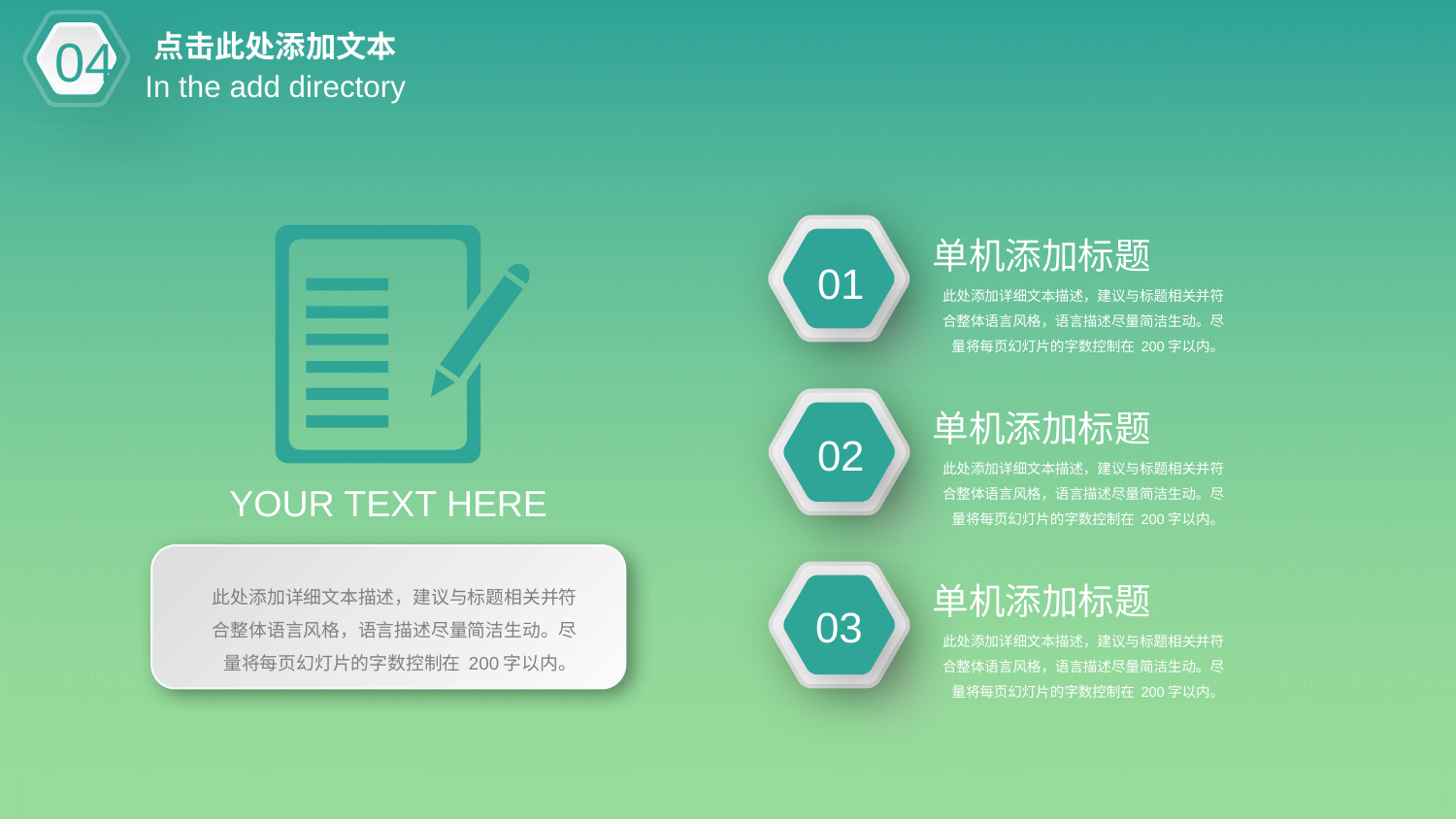

04
点击此处添加文本
In the add directory

单机添加标题
此处添加详细文本描述，建议与标题相关并符合整体语言风格，语言描述尽量简洁生动。尽量将每页幻灯片的字数控制在 200字以内。
01

单机添加标题
此处添加详细文本描述，建议与标题相关并符合整体语言风格，语言描述尽量简洁生动。尽量将每页幻灯片的字数控制在 200字以内。
02
YOUR TEXT HERE

此处添加详细文本描述，建议与标题相关并符合整体语言风格，语言描述尽量简洁生动。尽量将每页幻灯片的字数控制在 200字以内。
单机添加标题
此处添加详细文本描述，建议与标题相关并符合整体语言风格，语言描述尽量简洁生动。尽量将每页幻灯片的字数控制在 200字以内。
03